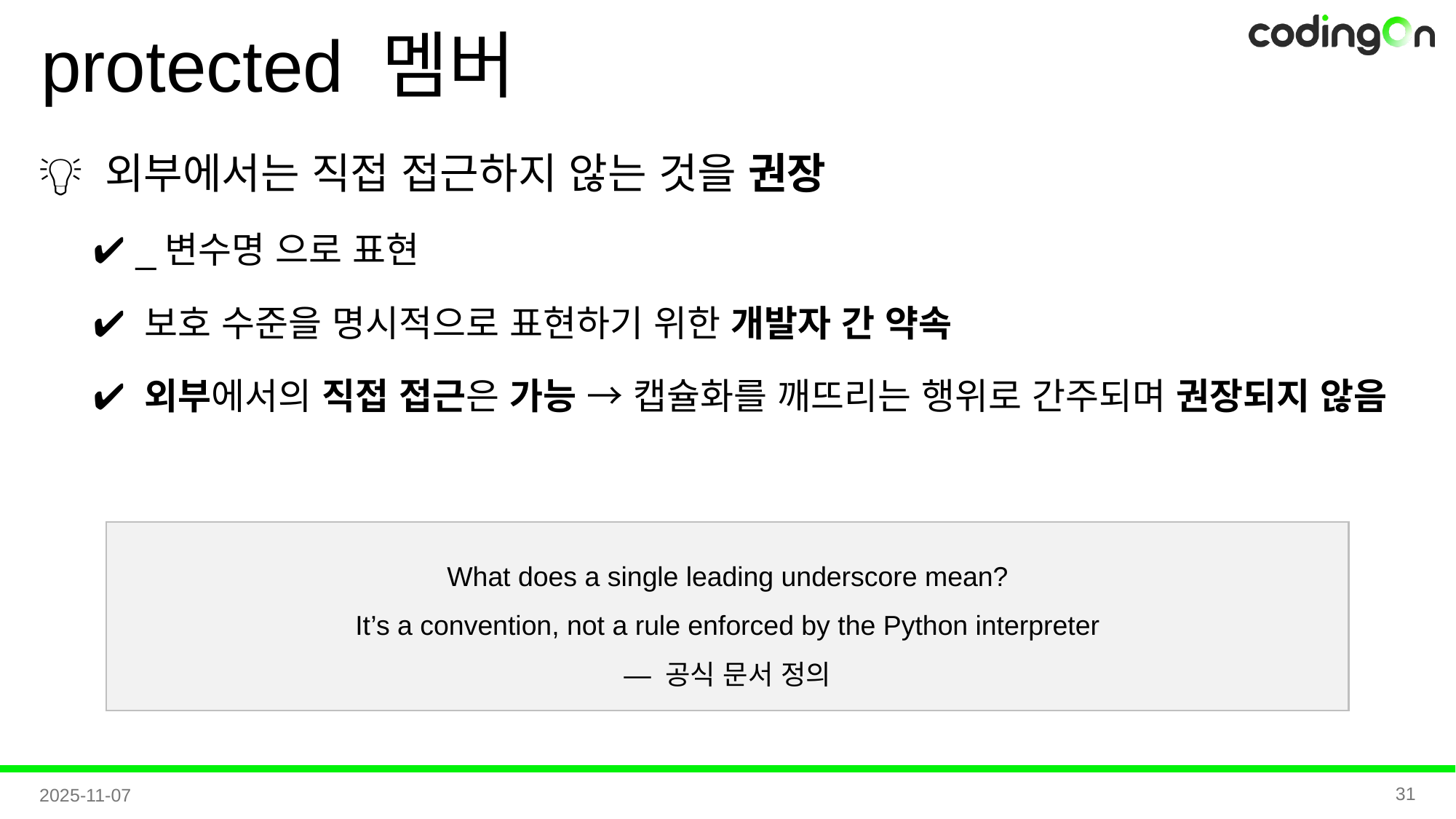

# protected 멤버
💡 외부에서는 직접 접근하지 않는 것을 권장
✔️ _변수명 으로 표현
✔️ 보호 수준을 명시적으로 표현하기 위한 개발자 간 약속
✔️ 외부에서의 직접 접근은 가능 → 캡슐화를 깨뜨리는 행위로 간주되며 권장되지 않음
What does a single leading underscore mean?
It’s a convention, not a rule enforced by the Python interpreter
— 공식 문서 정의
31
2025-11-07